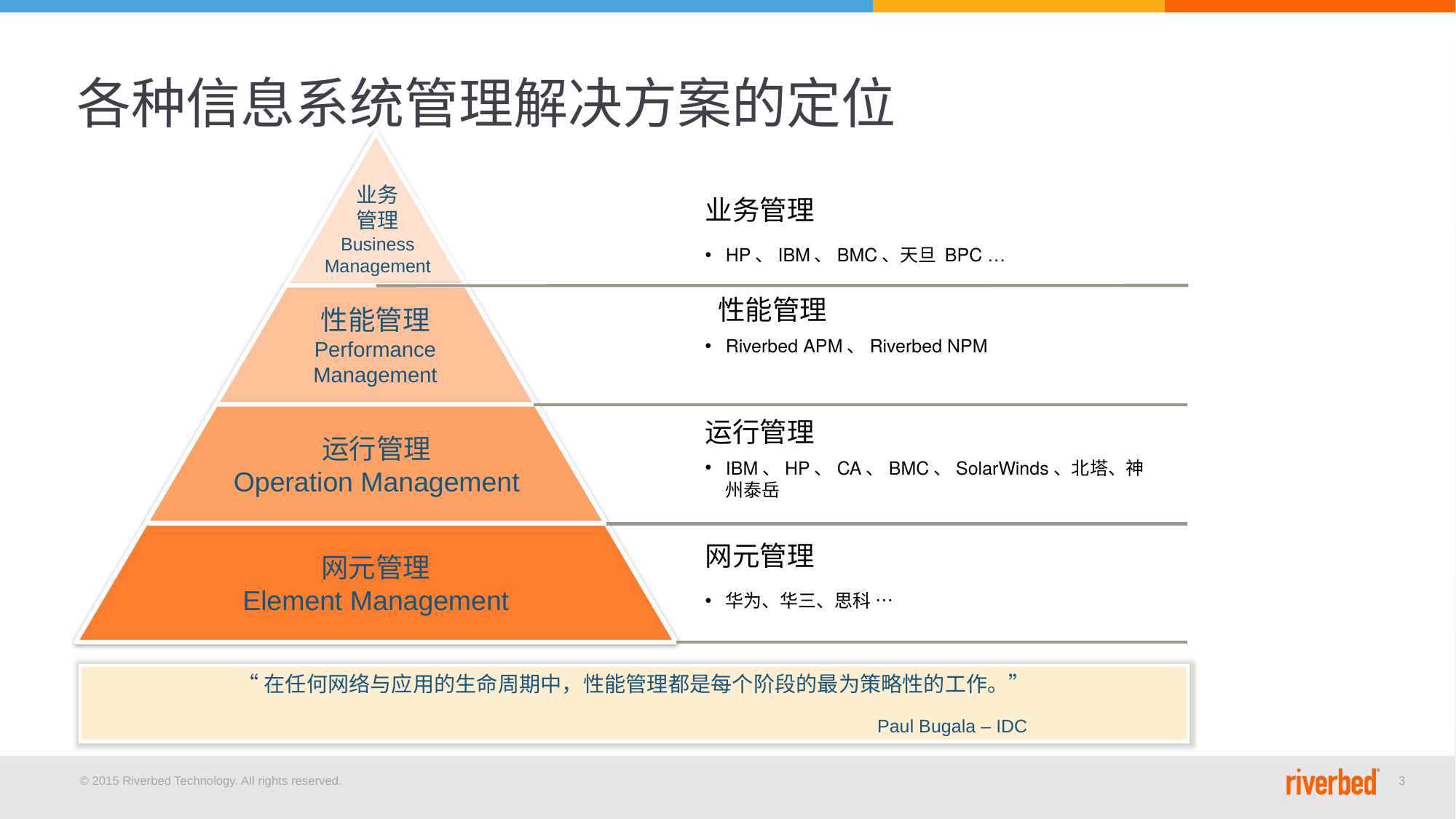

# 各种信息系统管理解决方案的定位

业务
管理
Business
Management

业务管理
HP、IBM、BMC、天旦 BPC …

 性能管理
Riverbed APM、Riverbed NPM
性能管理
Performance Management

运行管理
IBM、HP、CA、BMC、SolarWinds、北塔、神州泰岳
运行管理
Operation Management

网元管理
华为、华三、思科 …
网元管理
Element Management
“在任何网络与应用的生命周期中，性能管理都是每个阶段的最为策略性的工作。”
                                                                                                                             Paul Bugala – IDC